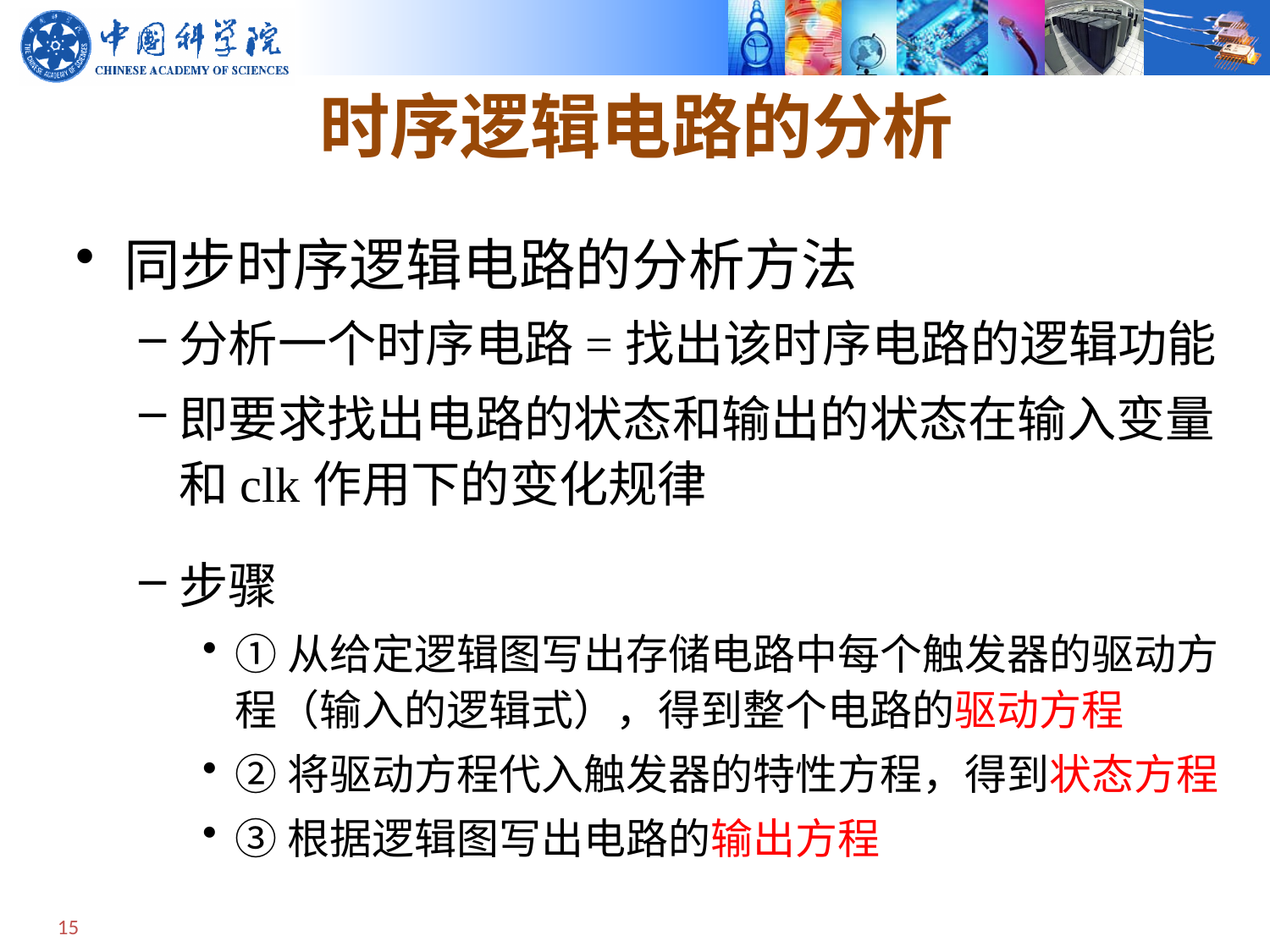

# 时序逻辑电路的分析
同步时序逻辑电路的分析方法
分析一个时序电路=找出该时序电路的逻辑功能
即要求找出电路的状态和输出的状态在输入变量和clk作用下的变化规律

步骤
①从给定逻辑图写出存储电路中每个触发器的驱动方程（输入的逻辑式），得到整个电路的驱动方程
②将驱动方程代入触发器的特性方程，得到状态方程
③根据逻辑图写出电路的输出方程